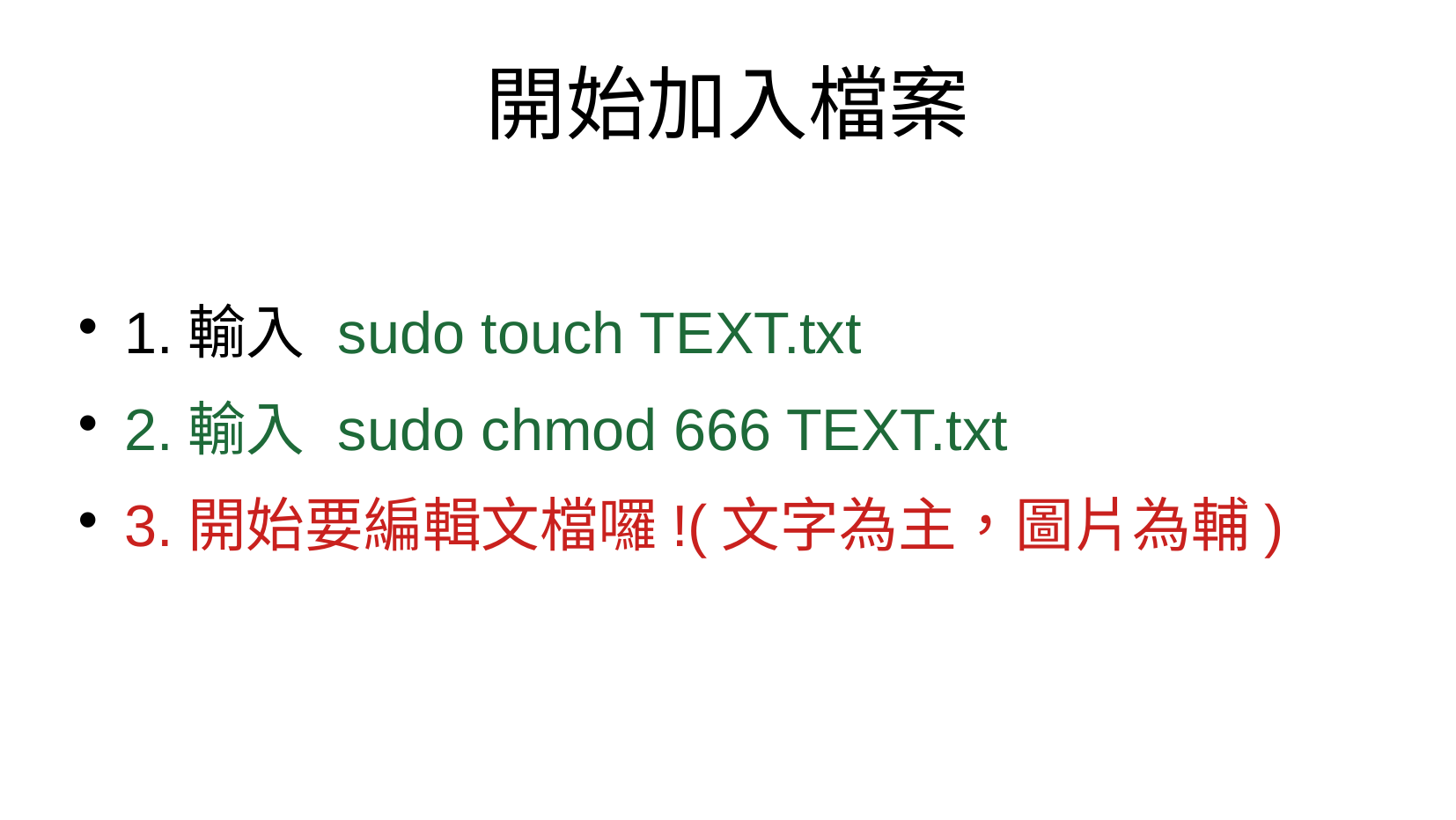

開始加入檔案
1.輸入 sudo touch TEXT.txt
2.輸入 sudo chmod 666 TEXT.txt
3.開始要編輯文檔囉!(文字為主，圖片為輔)